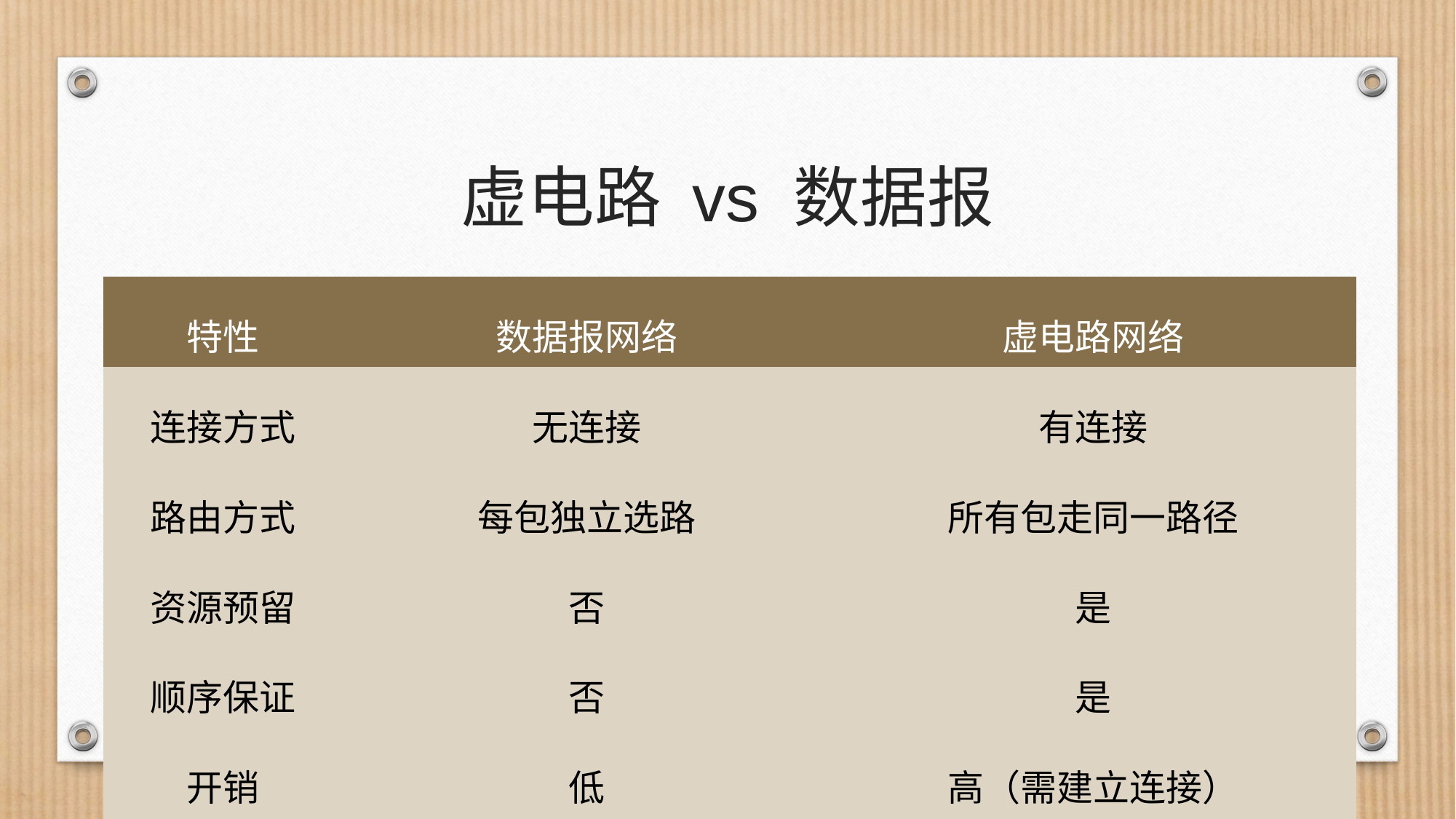

# 虚电路 vs 数据报
| 特性 | 数据报网络 | 虚电路网络 |
| --- | --- | --- |
| 连接方式 | 无连接 | 有连接 |
| 路由方式 | 每包独立选路 | 所有包走同一路径 |
| 资源预留 | 否 | 是 |
| 顺序保证 | 否 | 是 |
| 开销 | 低 | 高（需建立连接） |
| 示例协议 | IP | ATM、MPLS、早期X.25 |